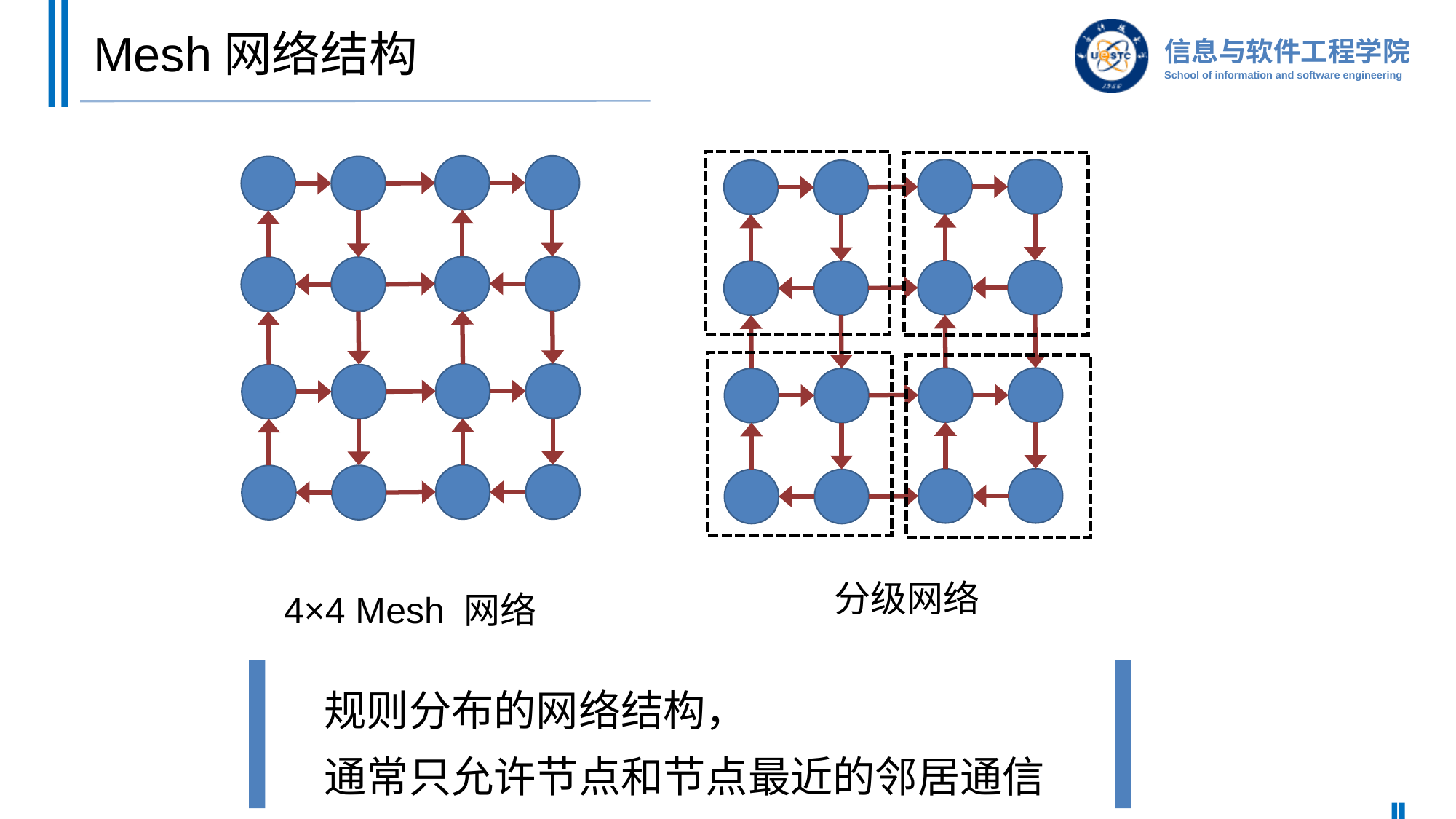

# Mesh网络结构

分级网络
4×4 Mesh 网络

规则分布的网络结构，
通常只允许节点和节点最近的邻居通信